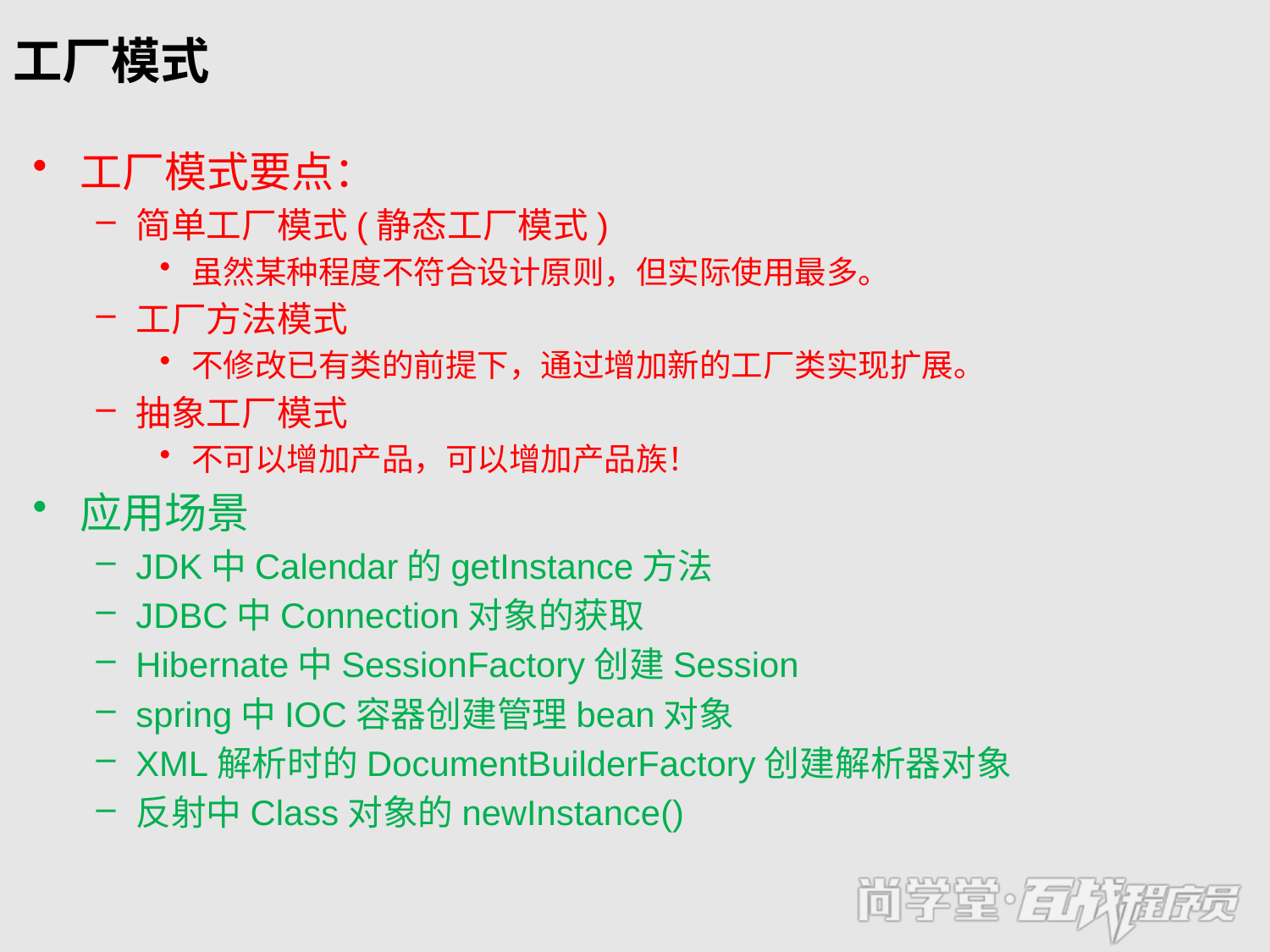

# 工厂模式
工厂模式要点：
简单工厂模式(静态工厂模式)
虽然某种程度不符合设计原则，但实际使用最多。
工厂方法模式
不修改已有类的前提下，通过增加新的工厂类实现扩展。
抽象工厂模式
不可以增加产品，可以增加产品族！
应用场景
JDK中Calendar的getInstance方法
JDBC中Connection对象的获取
Hibernate中SessionFactory创建Session
spring中IOC容器创建管理bean对象
XML解析时的DocumentBuilderFactory创建解析器对象
反射中Class对象的newInstance()